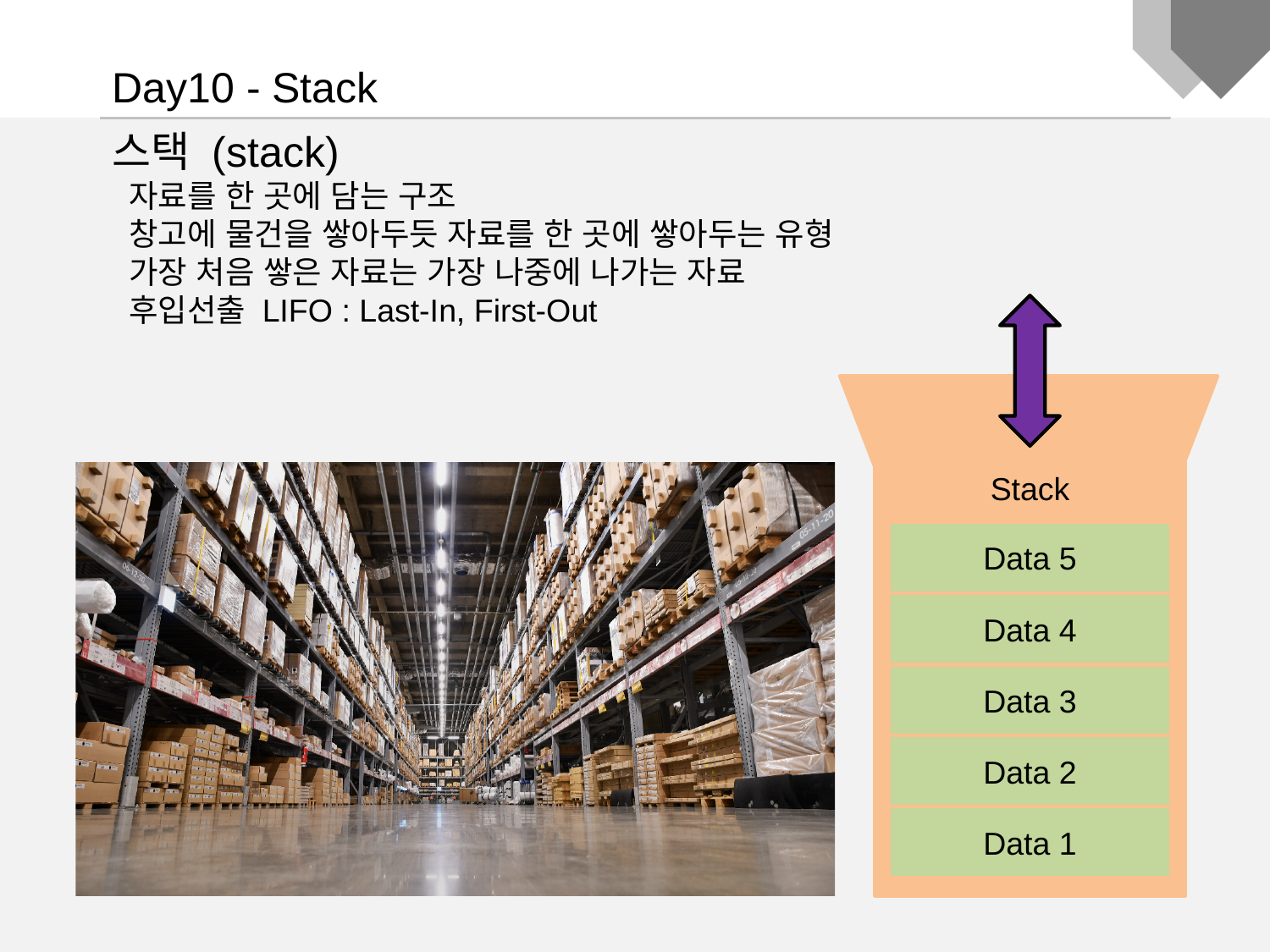

Day10 - Stack
스택 (stack)
 자료를 한 곳에 담는 구조
 창고에 물건을 쌓아두듯 자료를 한 곳에 쌓아두는 유형
 가장 처음 쌓은 자료는 가장 나중에 나가는 자료
 후입선출 LIFO : Last-In, First-Out

Stack

Data 5
Data 4
Data 3
Data 2
Data 1